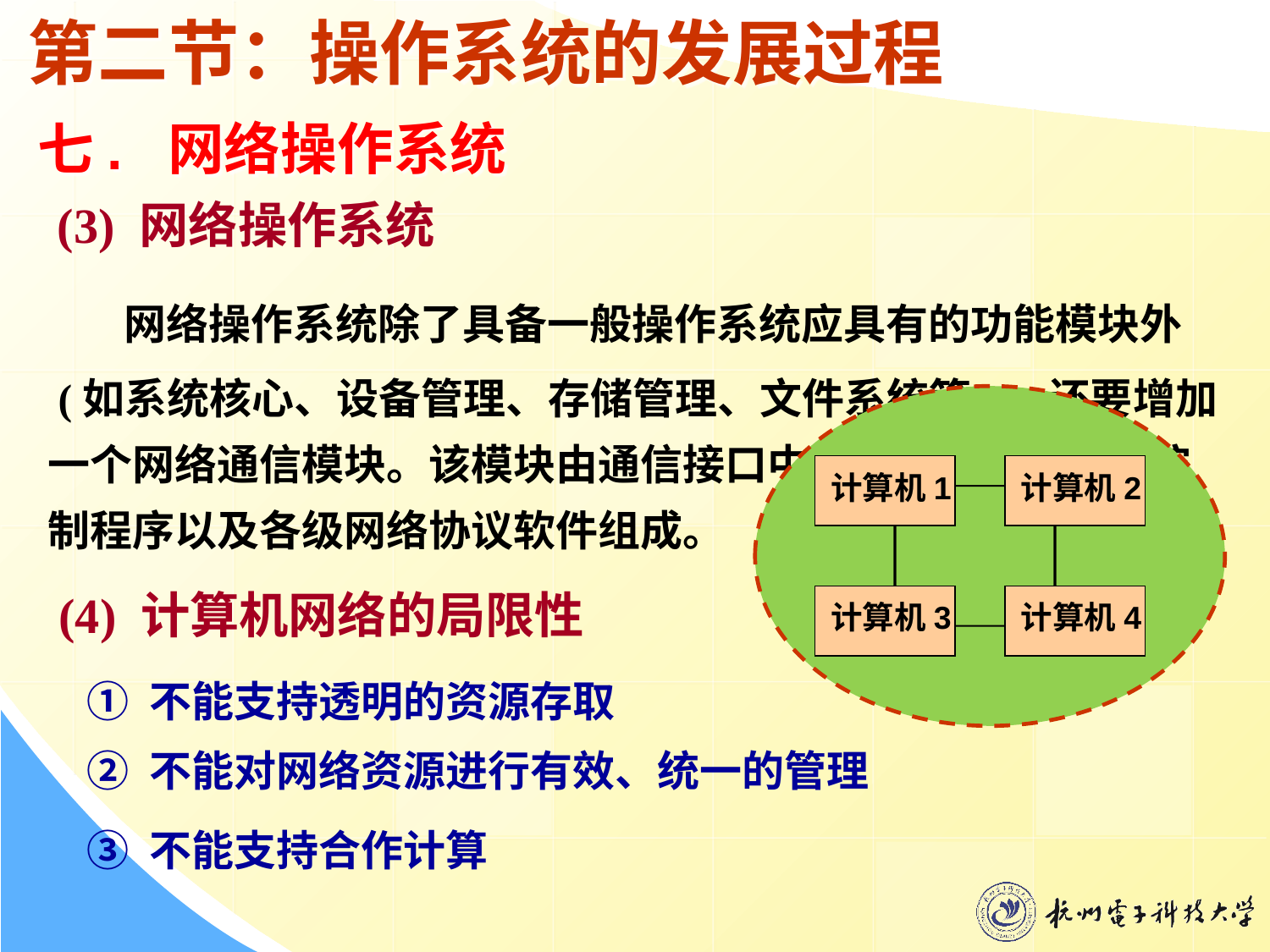

# 第二节：操作系统的发展过程
七.  网络操作系统
(3) 网络操作系统
       网络操作系统除了具备一般操作系统应具有的功能模块外
 (如系统核心、设备管理、存储管理、文件系统等)，还要增加一个网络通信模块。该模块由通信接口中断处理程序、通信控制程序以及各级网络协议软件组成。

计算机1

计算机2

计算机3

计算机4

(4) 计算机网络的局限性
① 不能支持透明的资源存取
② 不能对网络资源进行有效、统一的管理
③ 不能支持合作计算